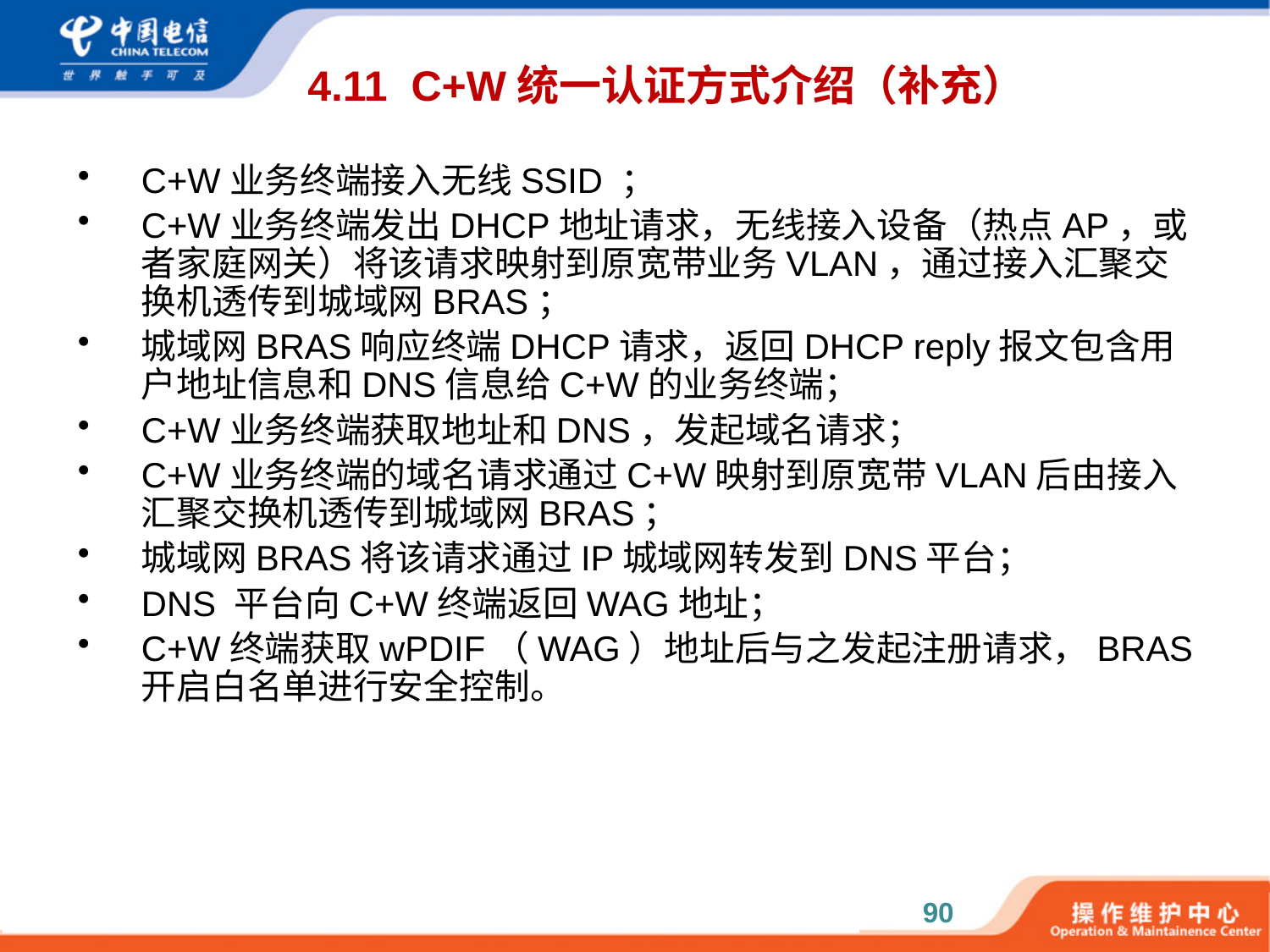

# 4.11  C+W统一认证方式介绍（补充）
C+W业务终端接入无线SSID ；
C+W业务终端发出DHCP地址请求，无线接入设备（热点AP，或者家庭网关）将该请求映射到原宽带业务VLAN，通过接入汇聚交换机透传到城域网BRAS；
城域网BRAS响应终端DHCP请求，返回DHCP reply报文包含用户地址信息和DNS信息给C+W的业务终端；
C+W业务终端获取地址和DNS，发起域名请求；
C+W业务终端的域名请求通过C+W映射到原宽带VLAN后由接入汇聚交换机透传到城域网BRAS；
城域网BRAS将该请求通过IP城域网转发到DNS平台；
DNS 平台向C+W终端返回WAG地址；
C+W终端获取wPDIF（WAG）地址后与之发起注册请求，BRAS开启白名单进行安全控制。